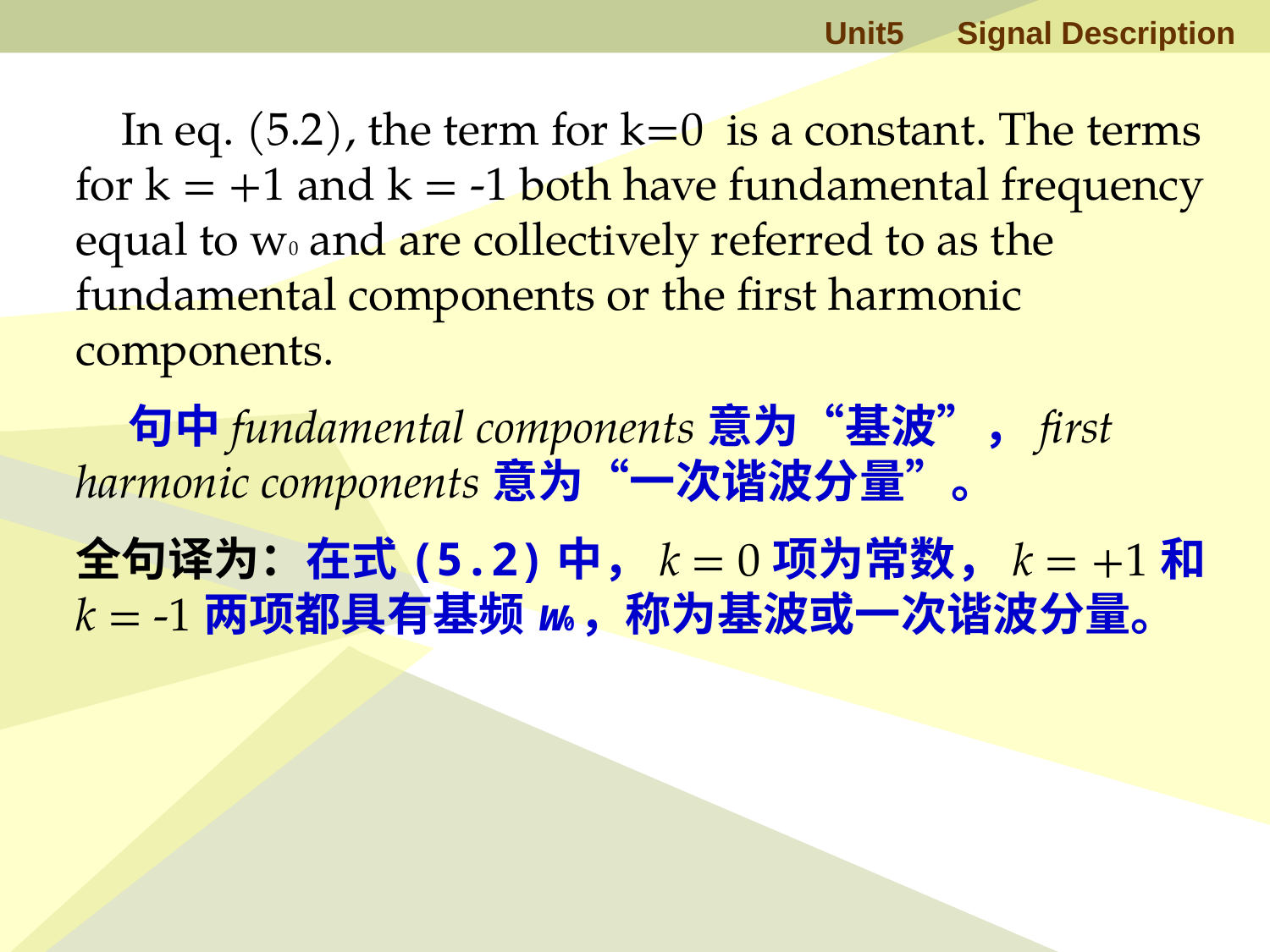

In eq. (5.2), the term for k=0  is a constant. The terms for k = +1 and k = -1 both have fundamental frequency equal to w0 and are collectively referred to as the fundamental components or the first harmonic components.
    句中fundamental components意为“基波”，first harmonic components意为“一次谐波分量”。
全句译为：在式(5.2)中，k = 0项为常数，k = +1和k = -1两项都具有基频w0，称为基波或一次谐波分量。